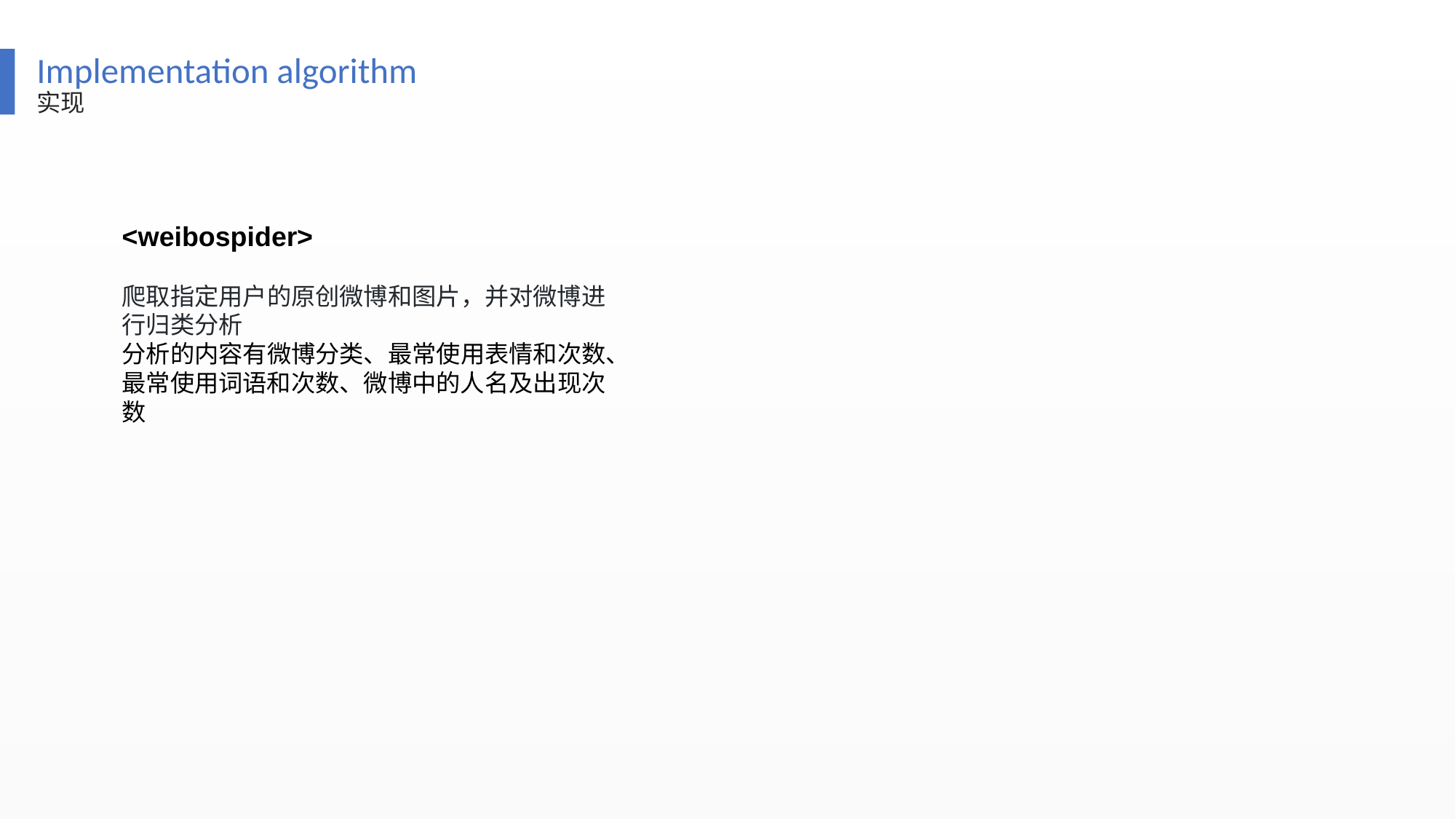

Implementation algorithm
实现
<weibospider>

爬取指定用户的原创微博和图片，并对微博进行归类分析
分析的内容有微博分类、最常使用表情和次数、
最常使用词语和次数、微博中的人名及出现次数